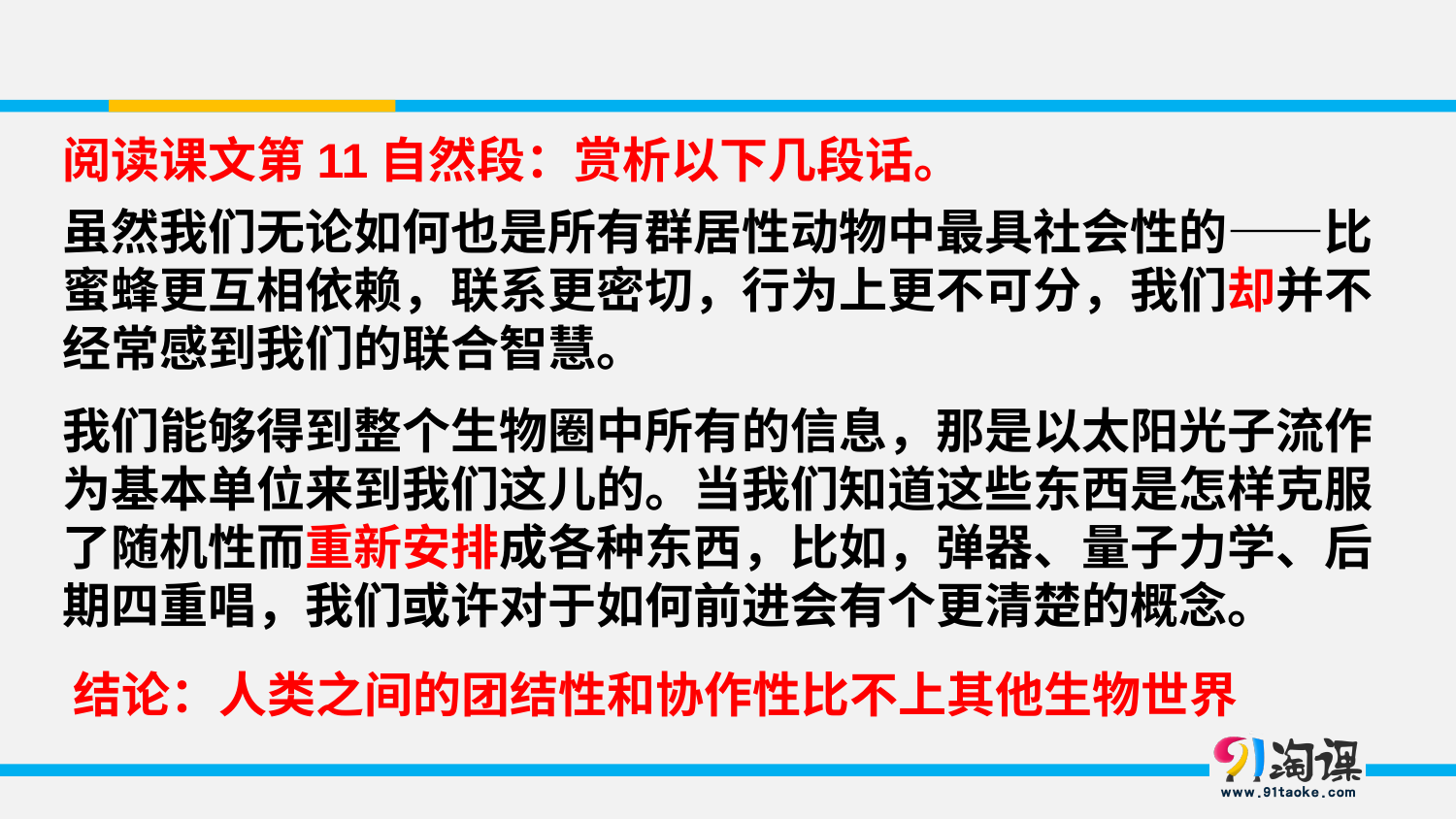

阅读课文第11自然段：赏析以下几段话。
虽然我们无论如何也是所有群居性动物中最具社会性的——比蜜蜂更互相依赖，联系更密切，行为上更不可分，我们却并不经常感到我们的联合智慧。
我们能够得到整个生物圈中所有的信息，那是以太阳光子流作为基本单位来到我们这儿的。当我们知道这些东西是怎样克服了随机性而重新安排成各种东西，比如，弹器、量子力学、后期四重唱，我们或许对于如何前进会有个更清楚的概念。
结论：人类之间的团结性和协作性比不上其他生物世界